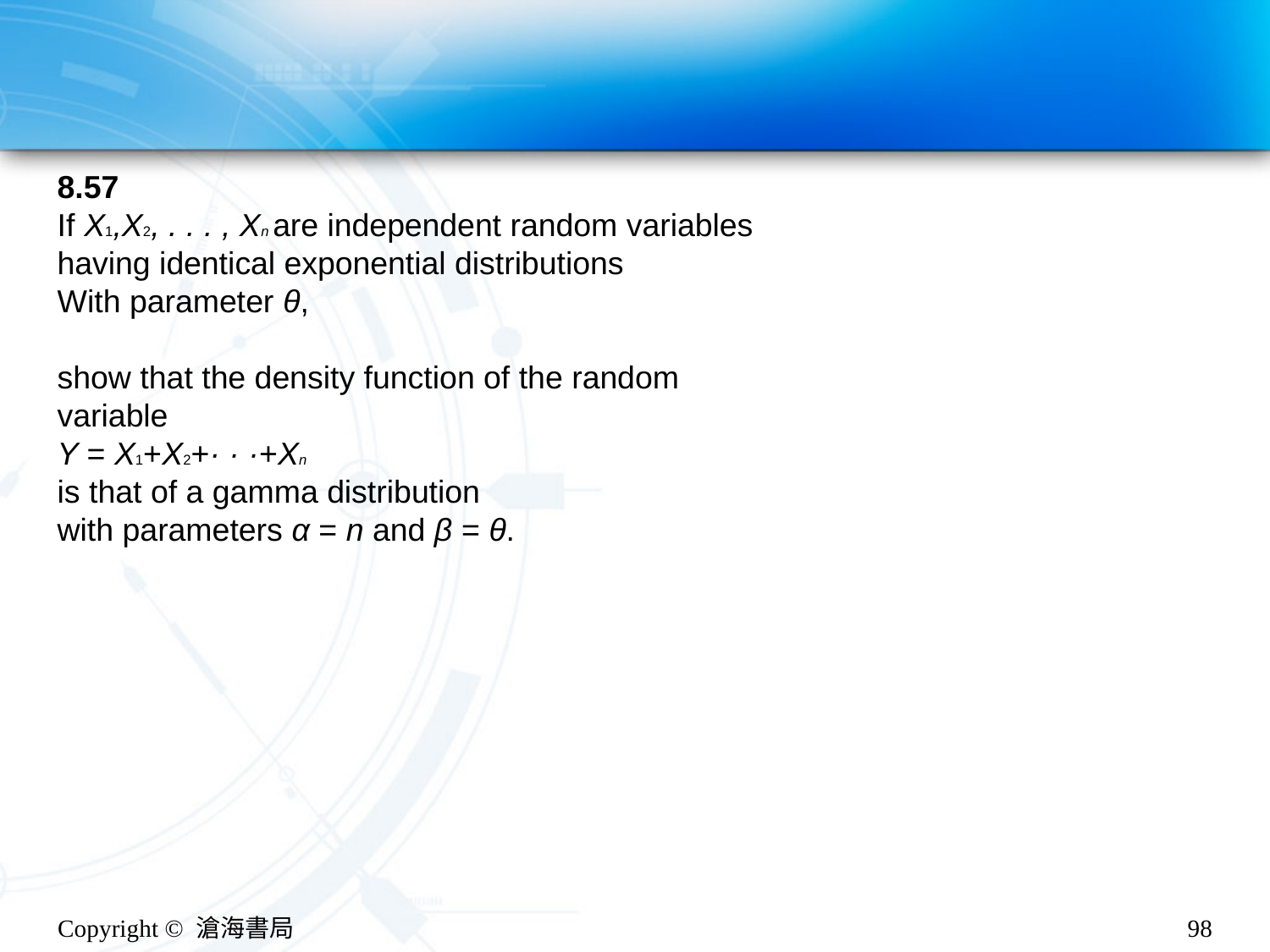

#
8.57
If X1,X2, . . . , Xn are independent random variables
having identical exponential distributions
With parameter θ,

show that the density function of the random variable
Y = X1+X2+· · ·+Xn
is that of a gamma distribution
with parameters α = n and β = θ.
Copyright © 滄海書局
98